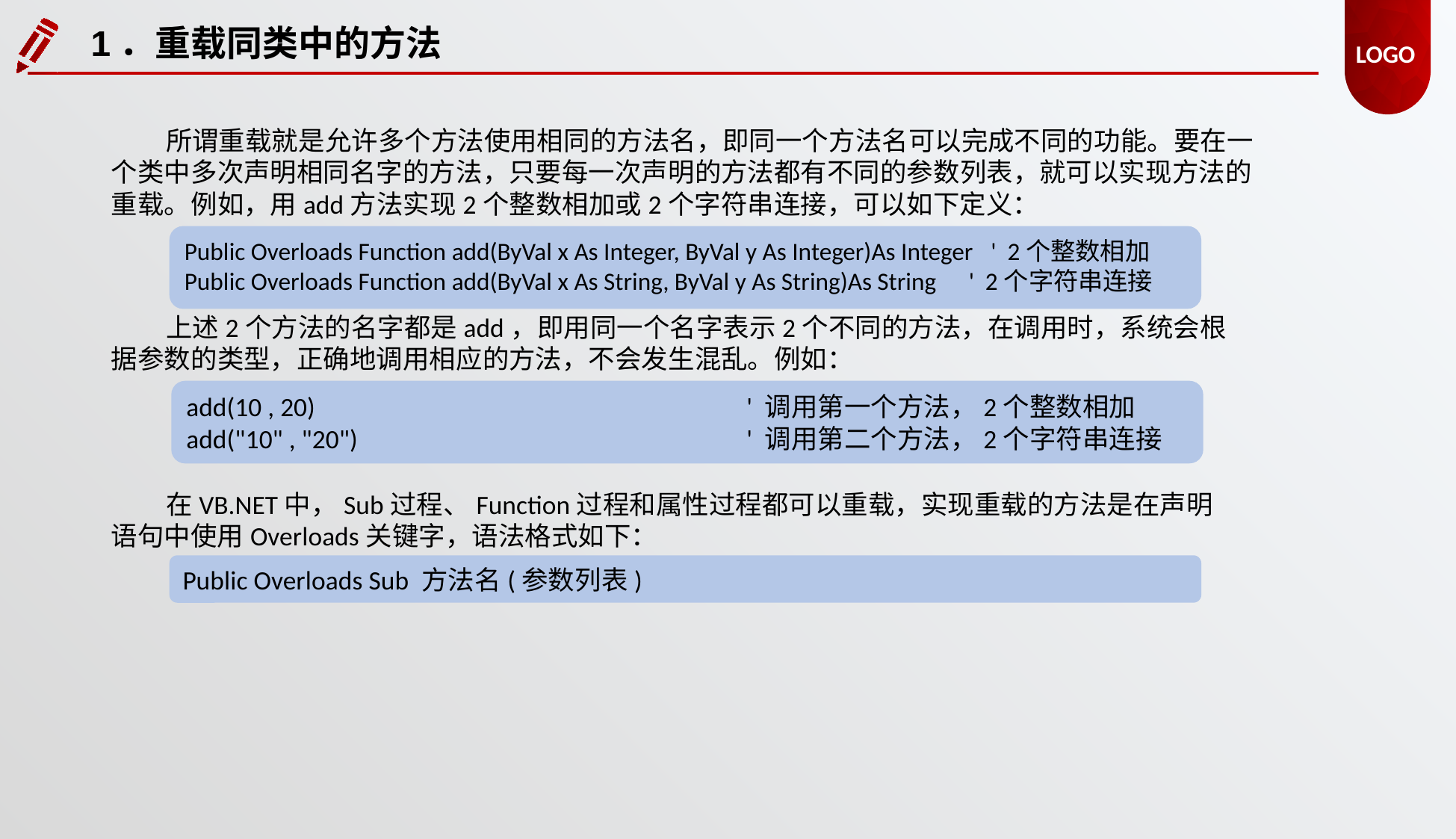

1．重载同类中的方法
所谓重载就是允许多个方法使用相同的方法名，即同一个方法名可以完成不同的功能。要在一个类中多次声明相同名字的方法，只要每一次声明的方法都有不同的参数列表，就可以实现方法的重载。例如，用add方法实现2个整数相加或2个字符串连接，可以如下定义：
Public Overloads Function add(ByVal x As Integer, ByVal y As Integer)As Integer   '  2个整数相加
Public Overloads Function add(ByVal x As String, ByVal y As String)As String      '  2个字符串连接
上述2个方法的名字都是add，即用同一个名字表示2个不同的方法，在调用时，系统会根据参数的类型，正确地调用相应的方法，不会发生混乱。例如：
add(10 , 20)				' 调用第一个方法，2个整数相加
add("10" , "20") 				' 调用第二个方法，2个字符串连接
在VB.NET中，Sub过程、Function过程和属性过程都可以重载，实现重载的方法是在声明语句中使用Overloads关键字，语法格式如下：
Public Overloads Sub 方法名(参数列表)